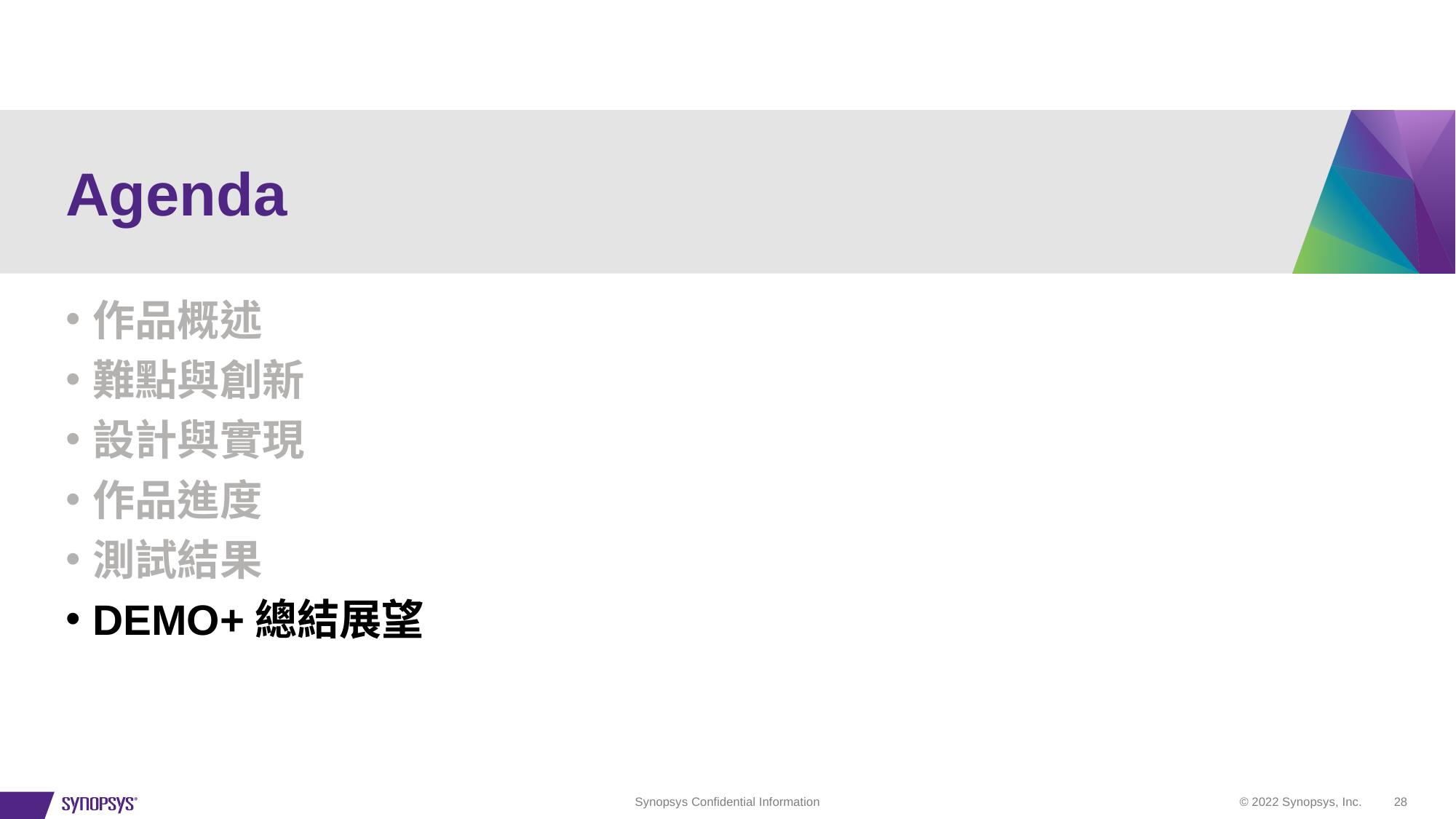

# Agenda
作品概述
難點與創新
設計與實現
作品進度
測試結果
DEMO+總結展望